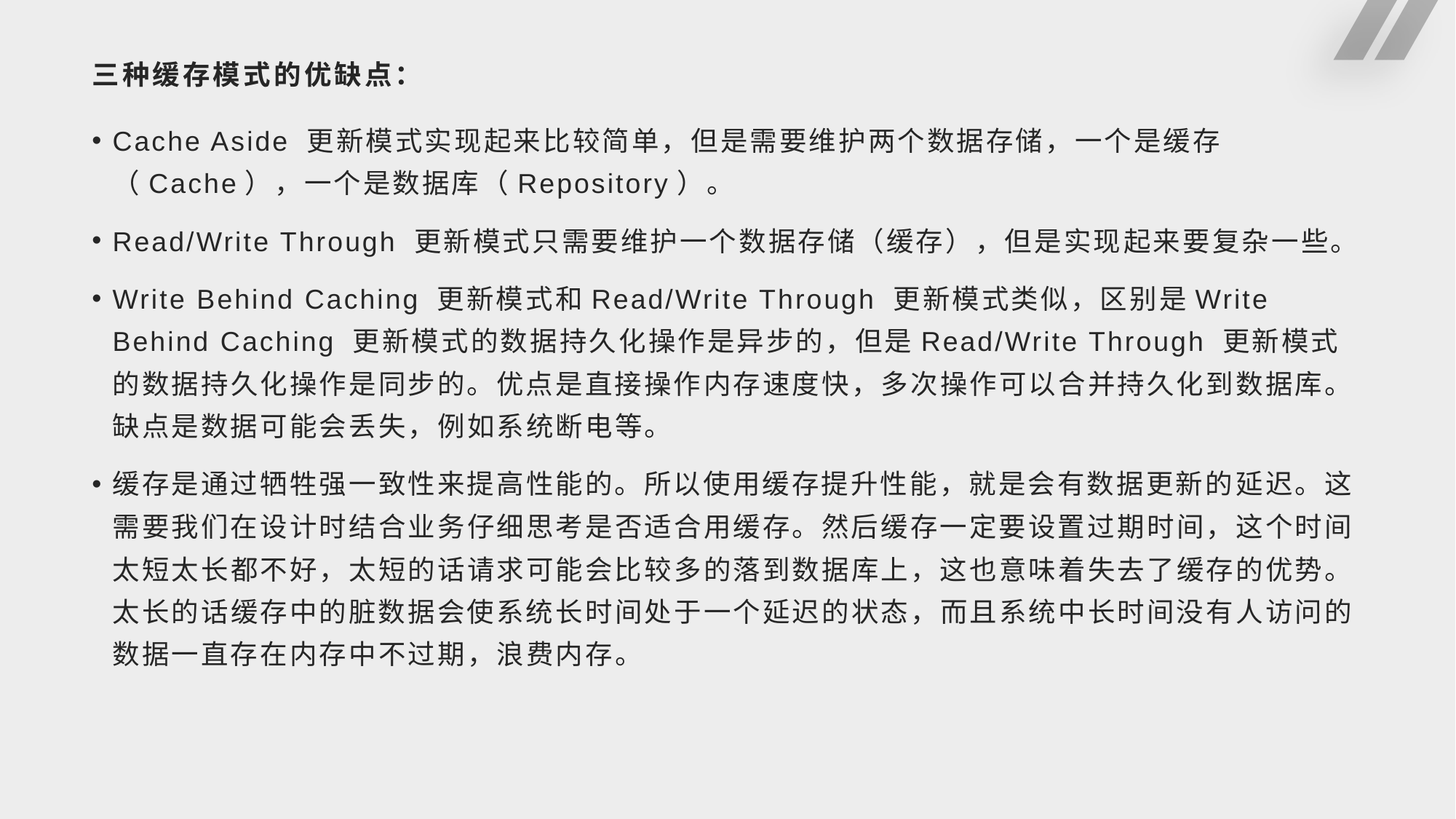

# 三种缓存模式的优缺点：
Cache Aside 更新模式实现起来比较简单，但是需要维护两个数据存储，一个是缓存（Cache），一个是数据库（Repository）。
Read/Write Through 更新模式只需要维护一个数据存储（缓存），但是实现起来要复杂一些。
Write Behind Caching 更新模式和Read/Write Through 更新模式类似，区别是Write Behind Caching 更新模式的数据持久化操作是异步的，但是Read/Write Through 更新模式的数据持久化操作是同步的。优点是直接操作内存速度快，多次操作可以合并持久化到数据库。缺点是数据可能会丢失，例如系统断电等。
缓存是通过牺牲强一致性来提高性能的。所以使用缓存提升性能，就是会有数据更新的延迟。这需要我们在设计时结合业务仔细思考是否适合用缓存。然后缓存一定要设置过期时间，这个时间太短太长都不好，太短的话请求可能会比较多的落到数据库上，这也意味着失去了缓存的优势。太长的话缓存中的脏数据会使系统长时间处于一个延迟的状态，而且系统中长时间没有人访问的数据一直存在内存中不过期，浪费内存。